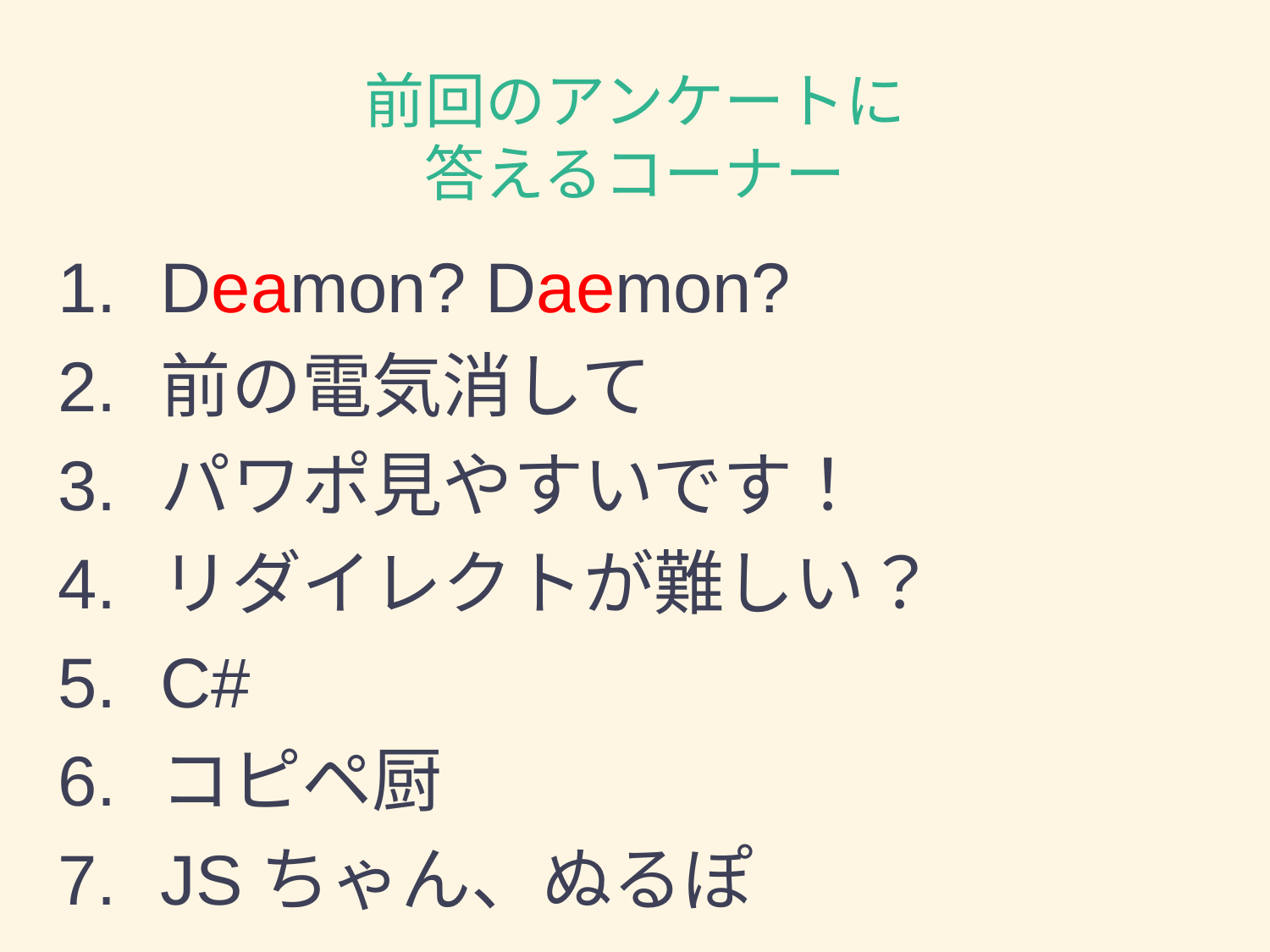

# 前回のアンケートに 答えるコーナー
Deamon? Daemon?
前の電気消して
パワポ見やすいです！
リダイレクトが難しい？
C#
コピペ厨
JSちゃん、ぬるぽ